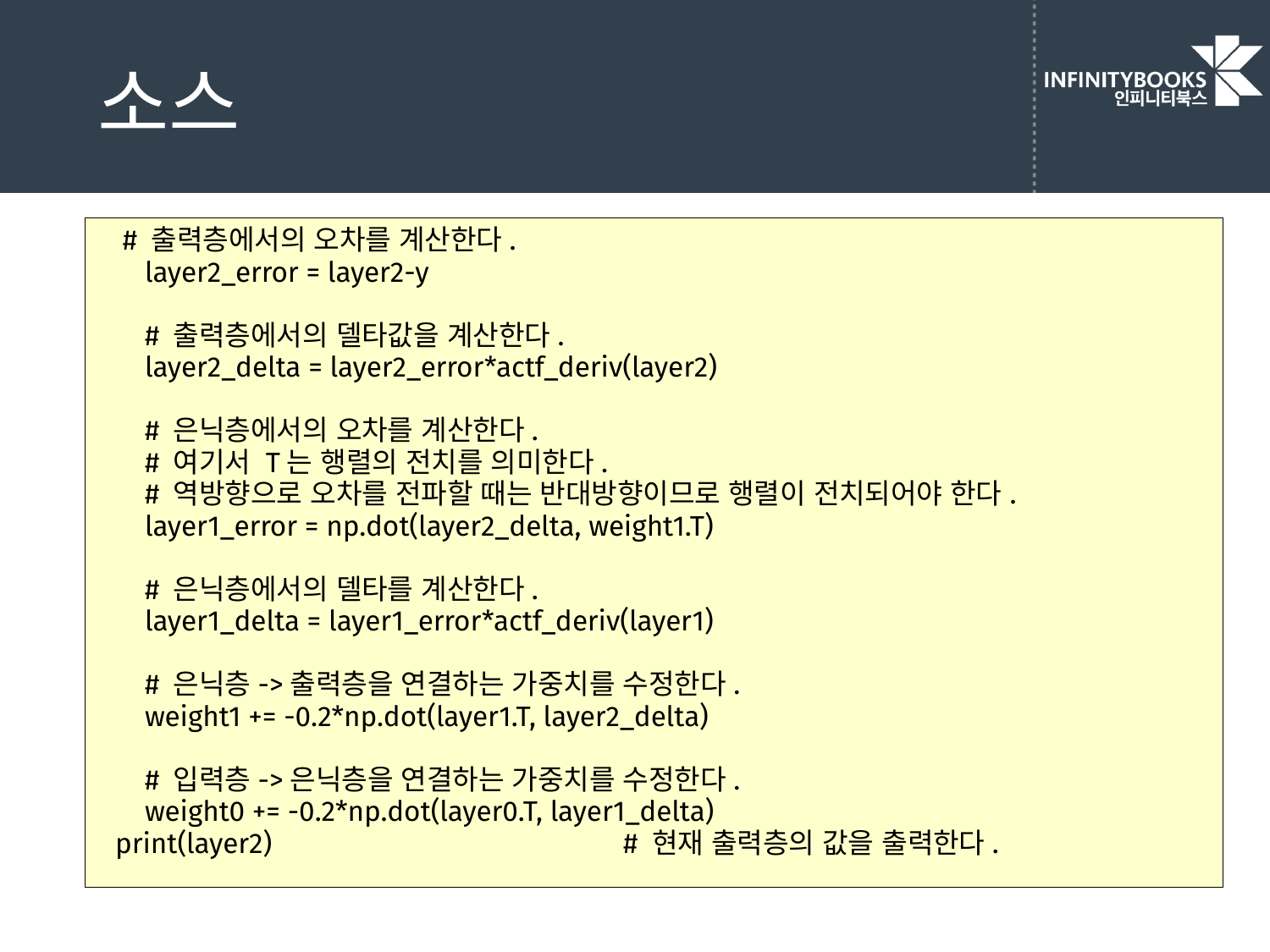

# 소스
 # 출력층에서의 오차를 계산한다.
    layer2_error = layer2-y

    # 출력층에서의 델타값을 계산한다.
    layer2_delta = layer2_error*actf_deriv(layer2)

    # 은닉층에서의 오차를 계산한다.
    # 여기서 T는 행렬의 전치를 의미한다.
    # 역방향으로 오차를 전파할 때는 반대방향이므로 행렬이 전치되어야 한다.
    layer1_error = np.dot(layer2_delta, weight1.T)

    # 은닉층에서의 델타를 계산한다.
    layer1_delta = layer1_error*actf_deriv(layer1)

    # 은닉층->출력층을 연결하는 가중치를 수정한다.
    weight1 += -0.2*np.dot(layer1.T, layer2_delta)

    # 입력층->은닉층을 연결하는 가중치를 수정한다.
    weight0 += -0.2*np.dot(layer0.T, layer1_delta)
print(layer2)			# 현재 출력층의 값을 출력한다.